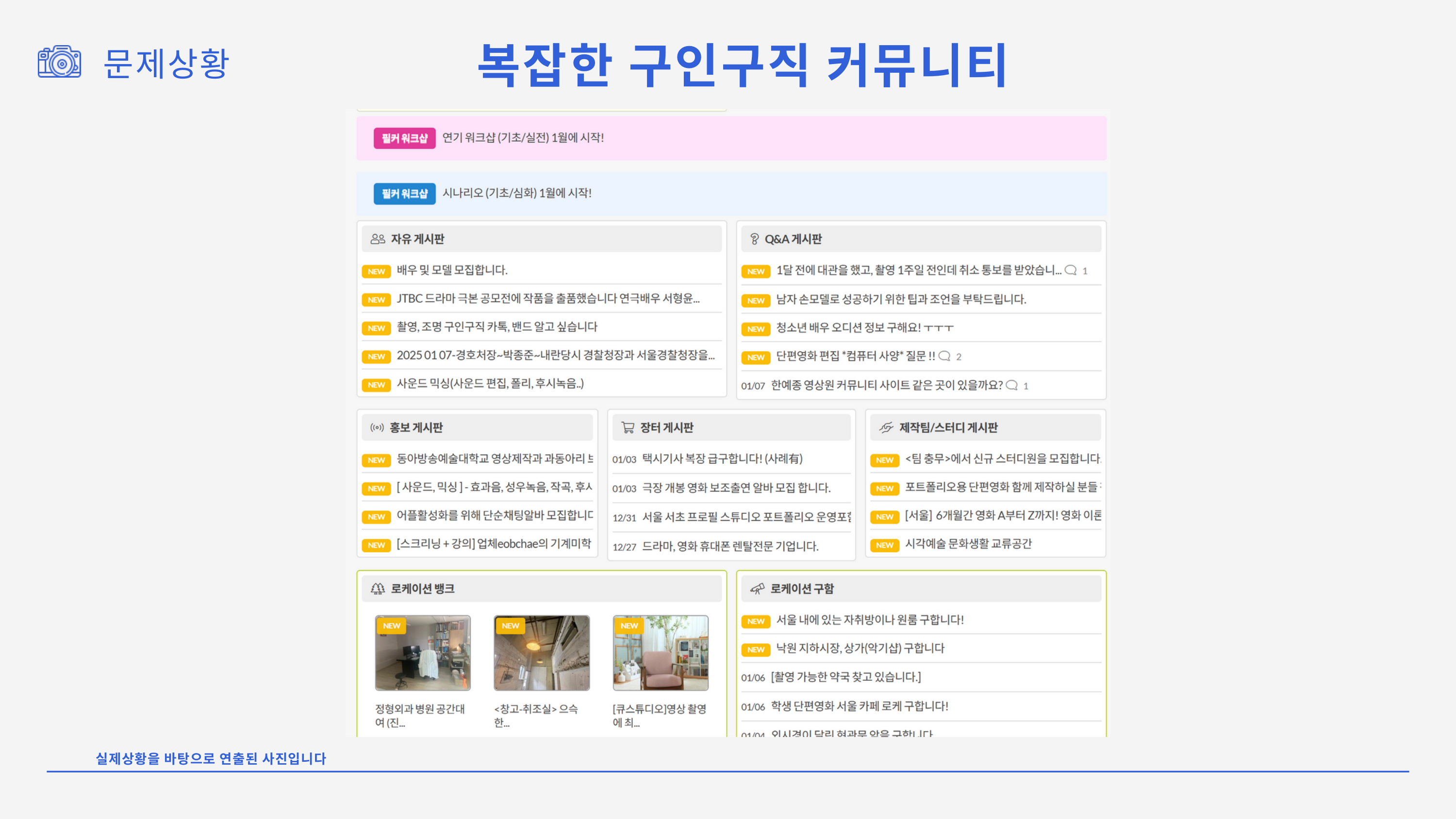

복잡한 구인구직 커뮤니티

문제상황

실제상황을 바탕으로 연출된 사진입니다